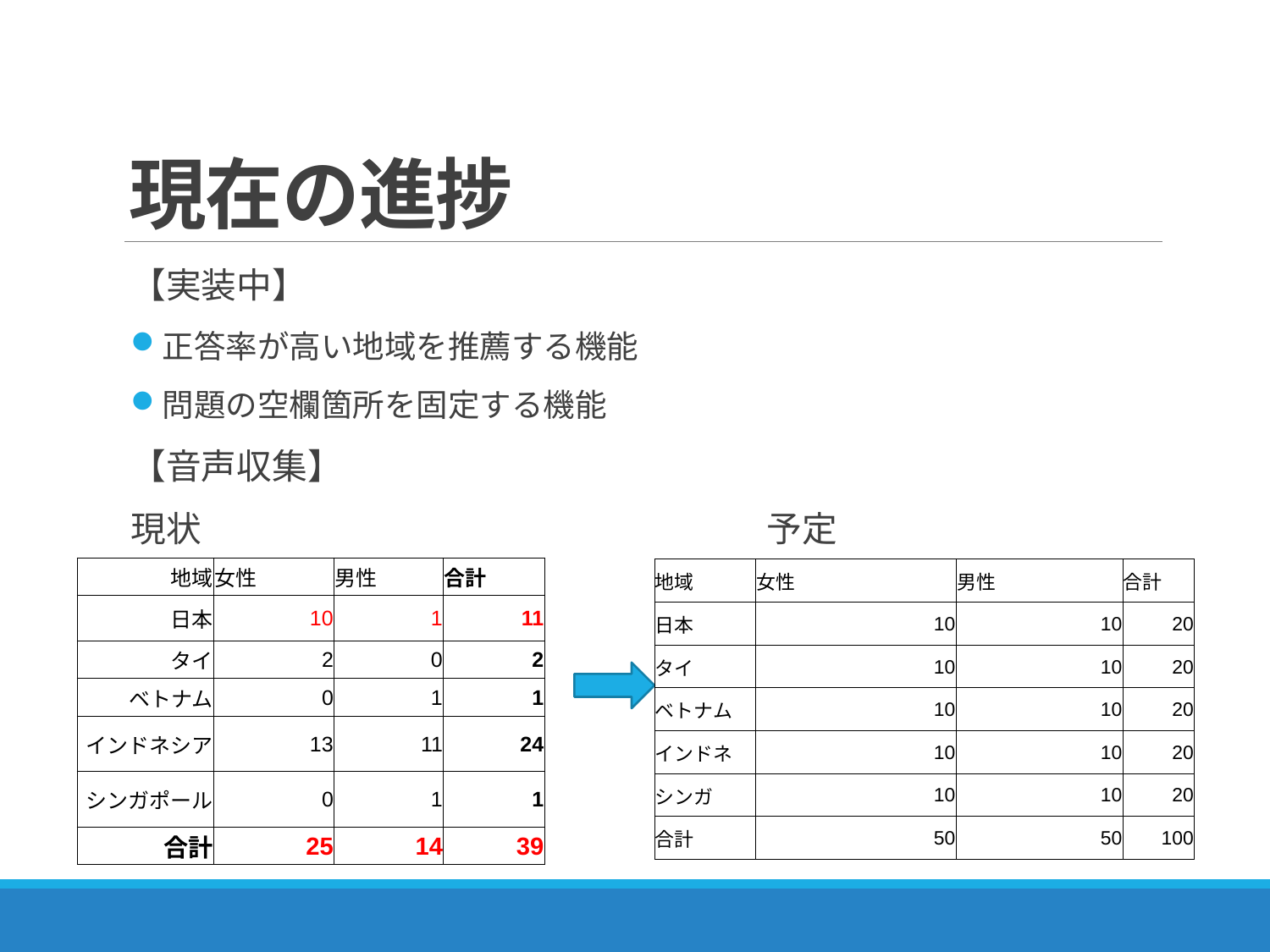

# 現在の進捗
【実装中】
正答率が高い地域を推薦する機能
問題の空欄箇所を固定する機能
【音声収集】
現状　　　　　　　　　　　　　　　　予定
| 地域 | 女性 | 男性 | 合計 |
| --- | --- | --- | --- |
| 日本 | 10 | 1 | 11 |
| タイ | 2 | 0 | 2 |
| ベトナム | 0 | 1 | 1 |
| インドネシア | 13 | 11 | 24 |
| シンガポール | 0 | 1 | 1 |
| 合計 | 25 | 14 | 39 |
| 地域 | 女性 | 男性 | 合計 |
| --- | --- | --- | --- |
| 日本 | 10 | 10 | 20 |
| タイ | 10 | 10 | 20 |
| ベトナム | 10 | 10 | 20 |
| インドネ | 10 | 10 | 20 |
| シンガ | 10 | 10 | 20 |
| 合計 | 50 | 50 | 100 |

32